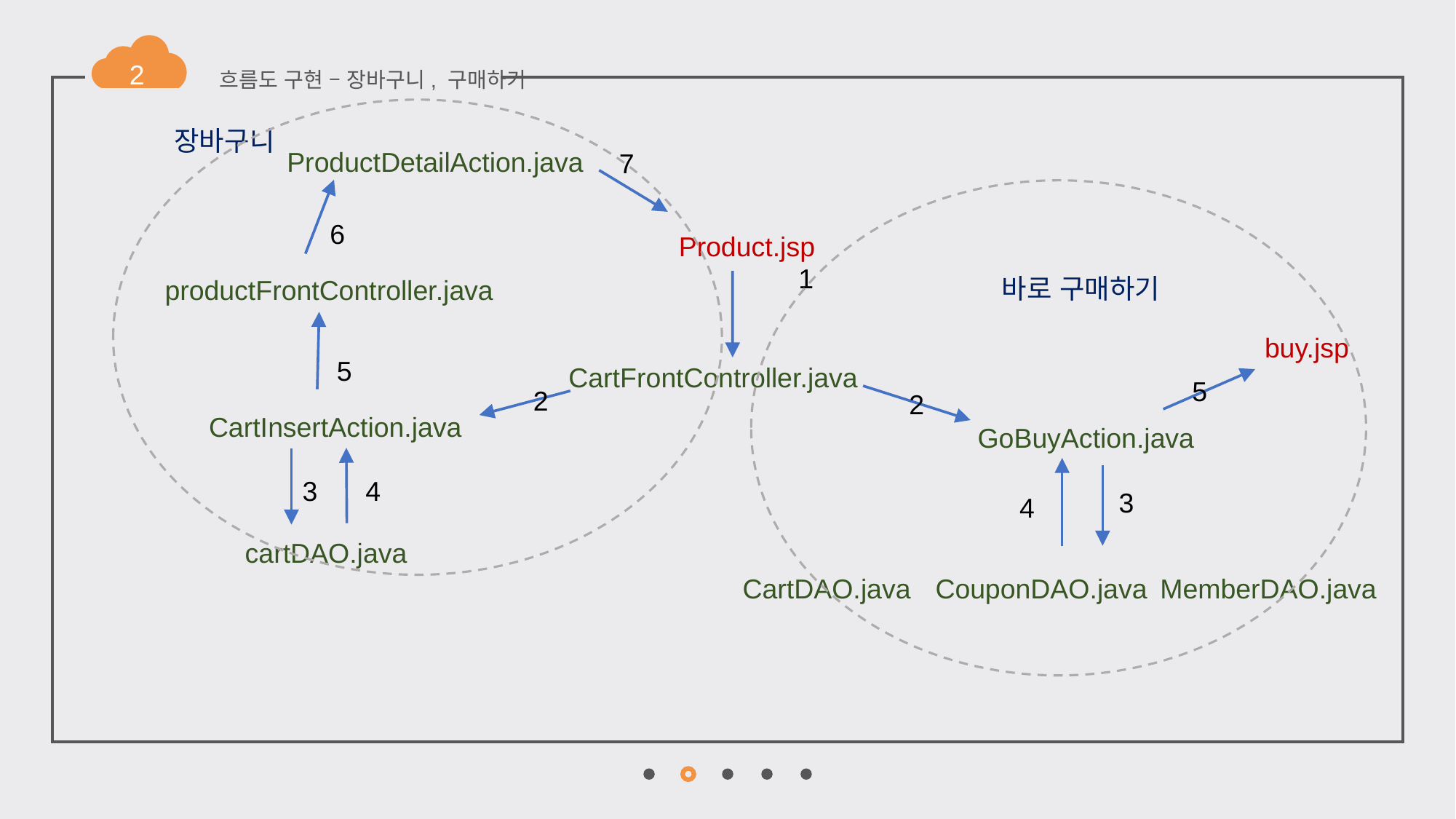

2
흐름도 구현 – 장바구니, 구매하기

장바구니
ProductDetailAction.java
7

6
Product.jsp
1
바로 구매하기
productFrontController.java
buy.jsp
5
CartFrontController.java
5
2
2
CartInsertAction.java
GoBuyAction.java
3
4
3
4
cartDAO.java
CartDAO.java
CouponDAO.java
MemberDAO.java